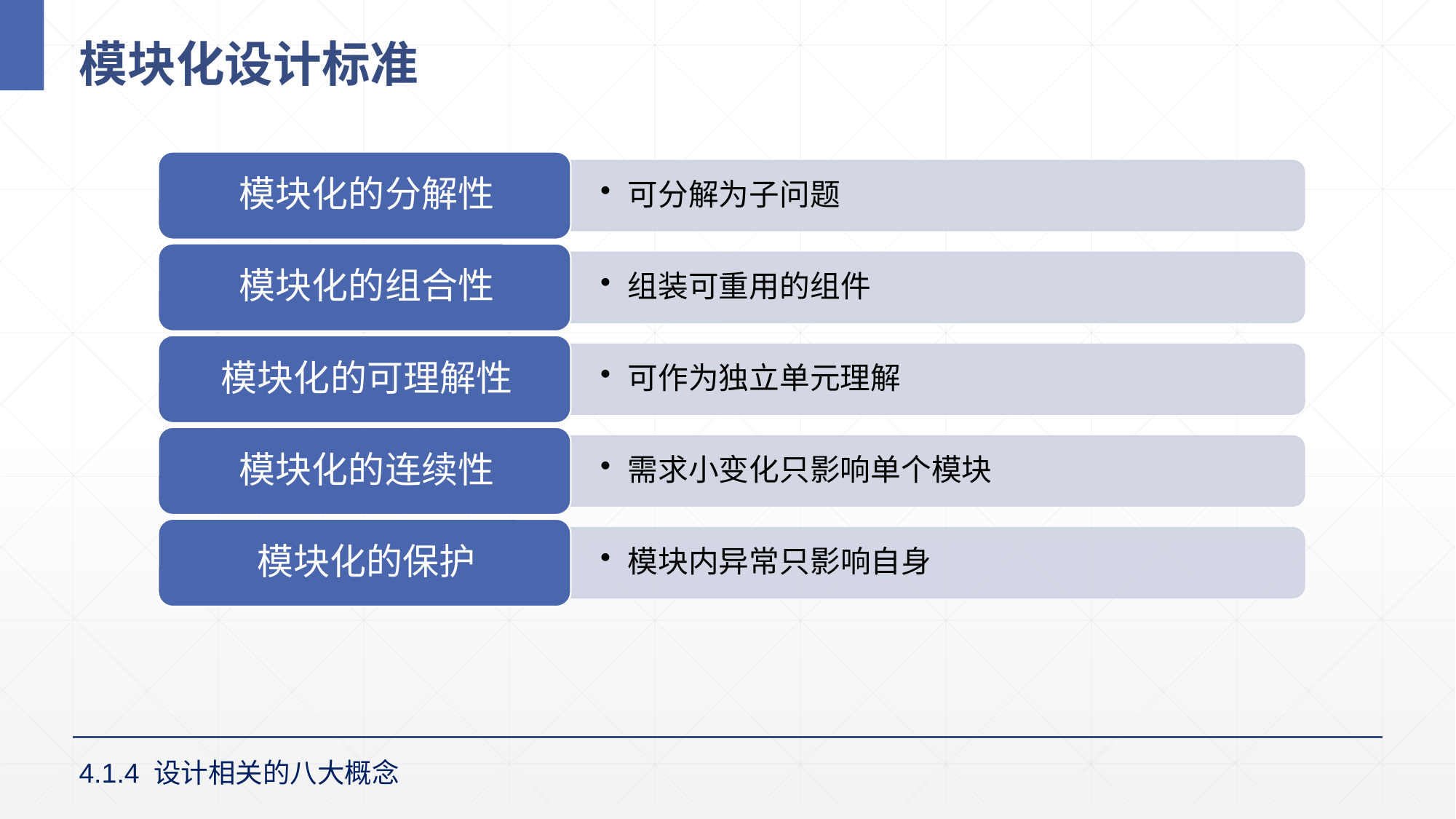

# 模块化设计标准
可分解为子问题
模块化的分解性
组装可重用的组件
模块化的组合性
可作为独立单元理解
模块化的可理解性
需求小变化只影响单个模块
模块化的连续性
模块内异常只影响自身
模块化的保护
4.1.4 设计相关的八大概念